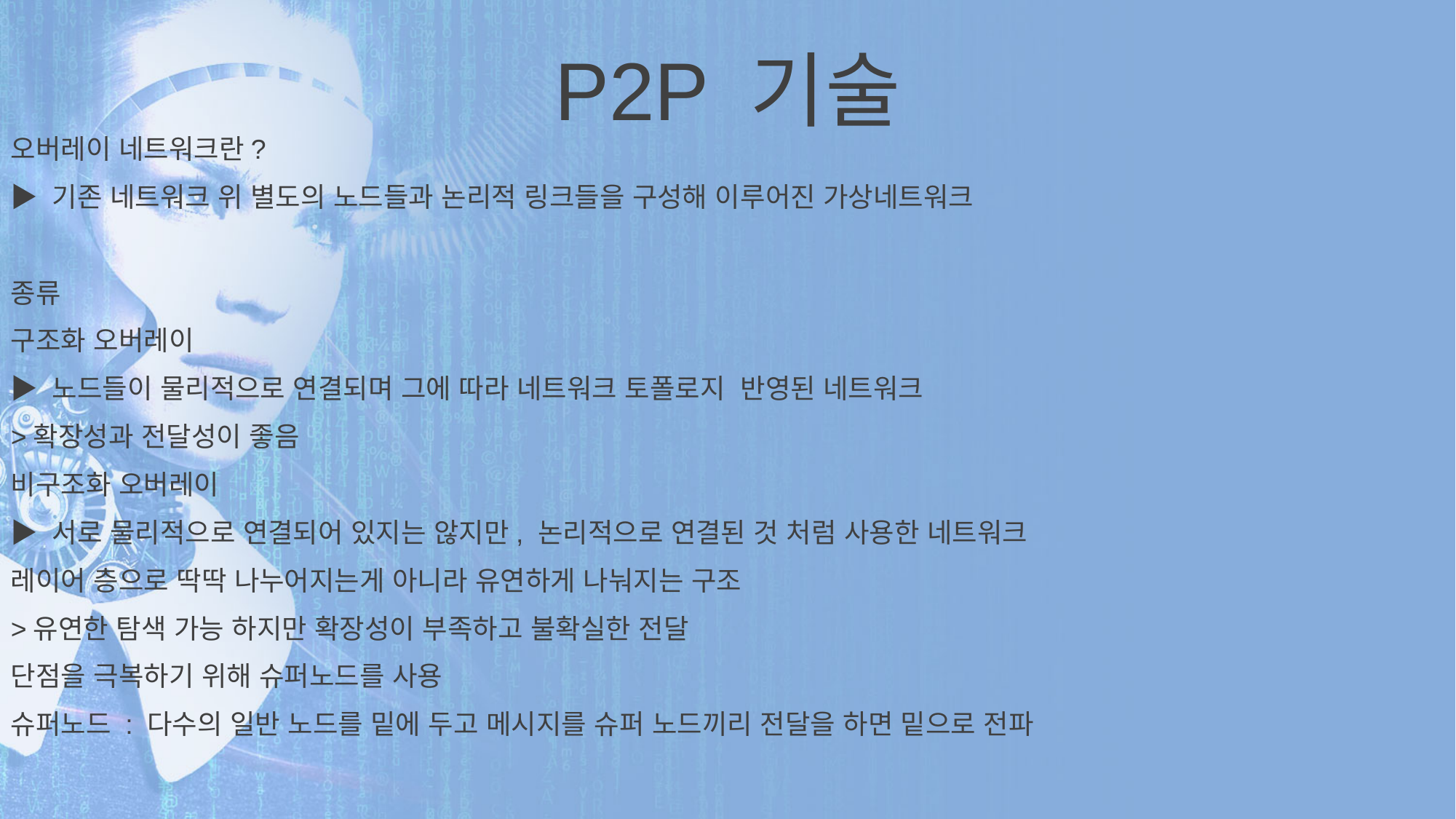

P2P 기술
오버레이 네트워크란?
▶ 기존 네트워크 위 별도의 노드들과 논리적 링크들을 구성해 이루어진 가상네트워크

종류
구조화 오버레이
▶ 노드들이 물리적으로 연결되며 그에 따라 네트워크 토폴로지  반영된 네트워크
>확장성과 전달성이 좋음
비구조화 오버레이
▶ 서로 물리적으로 연결되어 있지는 않지만, 논리적으로 연결된 것 처럼 사용한 네트워크
레이어 층으로 딱딱 나누어지는게 아니라 유연하게 나눠지는 구조
>유연한 탐색 가능 하지만 확장성이 부족하고 불확실한 전달
단점을 극복하기 위해 슈퍼노드를 사용
슈퍼노드 : 다수의 일반 노드를 밑에 두고 메시지를 슈퍼 노드끼리 전달을 하면 밑으로 전파